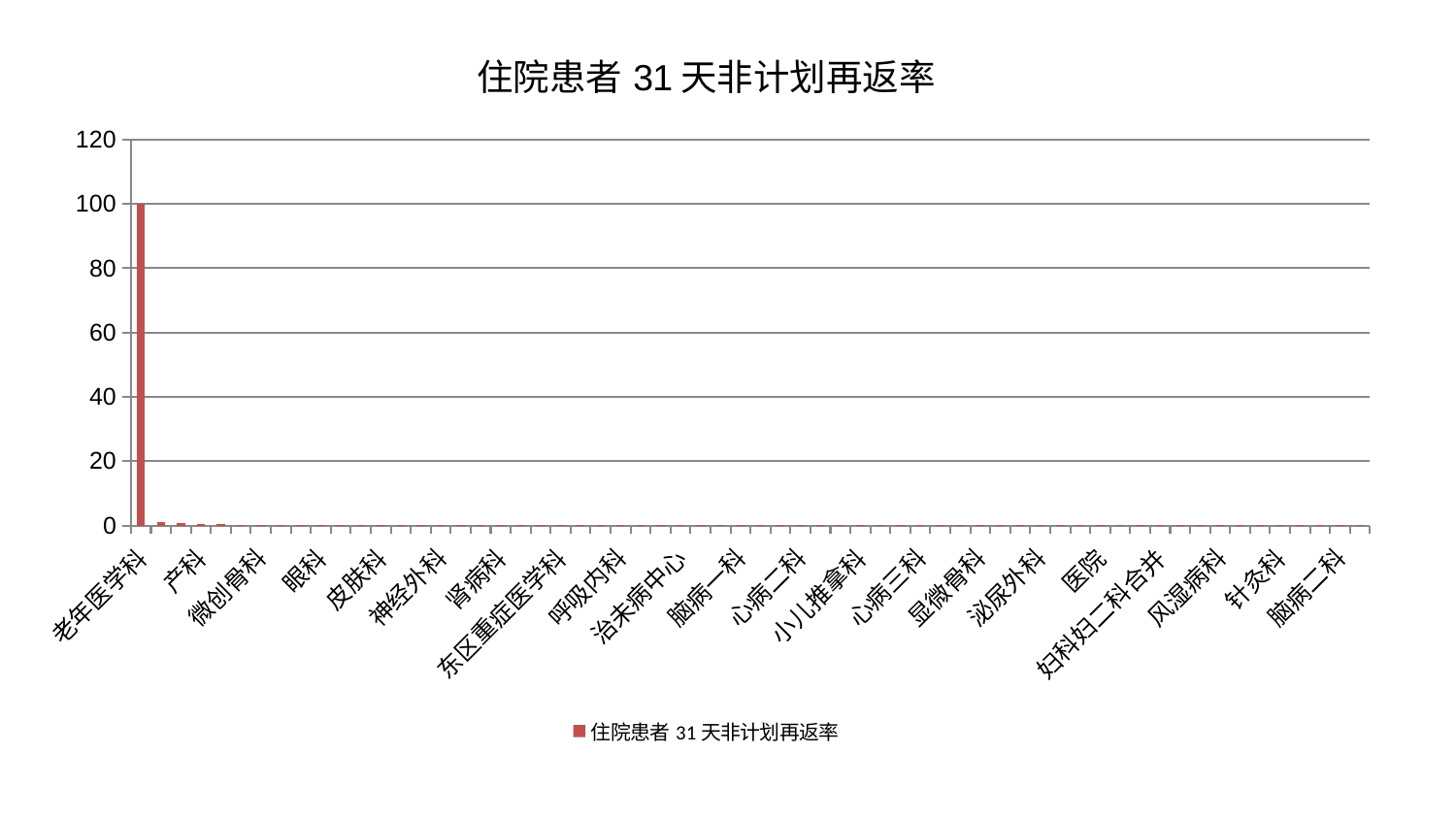

### Chart: 住院患者31天非计划再返率

| Category | 住院患者31天非计划再返率 |
|---|---|
| 老年医学科 | 100.0 |
| 西区重症医学科 | 1.1976524904309487 |
| 心病一科 | 0.9032214388358327 |
| 产科 | 0.5586389688562706 |
| 肝病科 | 0.3743621229032157 |
| 关节骨科 | 0.27226049683458675 |
| 微创骨科 | 0.27212583436455445 |
| 脾胃病科 | 0.18429048340293916 |
| 综合内科 | 0.16409215332684252 |
| 眼科 | 0.1475573213678065 |
| 周围血管科 | 0.14642446459833738 |
| 脊柱骨科 | 0.11701562312350863 |
| 皮肤科 | 0.10668974857339318 |
| 心病四科 | 0.10616542206966822 |
| 创伤骨科 | 0.10184046629565724 |
| 神经外科 | 0.10173155936762632 |
| 妇二科 | 0.0984882515795523 |
| 身心医学科 | 0.0893857920597832 |
| 肾病科 | 0.0866079186442194 |
| 普通外科 | 0.07980299244427028 |
| 儿科 | 0.07819993021929227 |
| 东区重症医学科 | 0.07765045970881533 |
| 中医经典科 | 0.07566209466607139 |
| 口腔科 | 0.06806013779969396 |
| 呼吸内科 | 0.06717724358769815 |
| 内分泌科 | 0.06379575751933911 |
| 骨科 | 0.06352274776226169 |
| 治未病中心 | 0.0632560907001803 |
| 肛肠科 | 0.0630604217436417 |
| 重症医学科 | 0.06181643202765338 |
| 脑病一科 | 0.06037192604571348 |
| 男科 | 0.059132238578612675 |
| 脑病三科 | 0.0570515080625483 |
| 心病二科 | 0.0547023051161376 |
| 神经内科 | 0.05416265090698882 |
| 消化内科 | 0.053215132617621404 |
| 小儿推拿科 | 0.05279372524158816 |
| 肝胆外科 | 0.0500526039649414 |
| 妇科 | 0.049808760029696926 |
| 心病三科 | 0.047276610537455924 |
| 东区肾病科 | 0.047010136808557784 |
| 美容皮肤科 | 0.04557299609927964 |
| 显微骨科 | 0.04303261031143357 |
| 中医外治中心 | 0.04293018443189876 |
| 胸外科 | 0.042529558195983835 |
| 泌尿外科 | 0.04075961326402564 |
| 运动损伤骨科 | 0.040410811708983016 |
| 耳鼻喉科 | 0.039400103073858606 |
| 医院 | 0.03832259910429485 |
| 小儿骨科 | 0.03717260984184817 |
| 肿瘤内科 | 0.03680549143835621 |
| 妇科妇二科合并 | 0.0367056054825426 |
| 肾脏内科 | 0.0358186965439951 |
| 心血管内科 | 0.035015003529674904 |
| 风湿病科 | 0.03440570416504718 |
| 血液科 | 0.03424714171547645 |
| 脾胃科消化科合并 | 0.03314066366895281 |
| 针灸科 | 0.03307023692211934 |
| 康复科 | 0.03220212205733599 |
| 推拿科 | 0.031138426049441534 |
| 脑病二科 | 0.029916086927839 |
| 乳腺甲状腺外科 | 0.02913967484010294 |
264